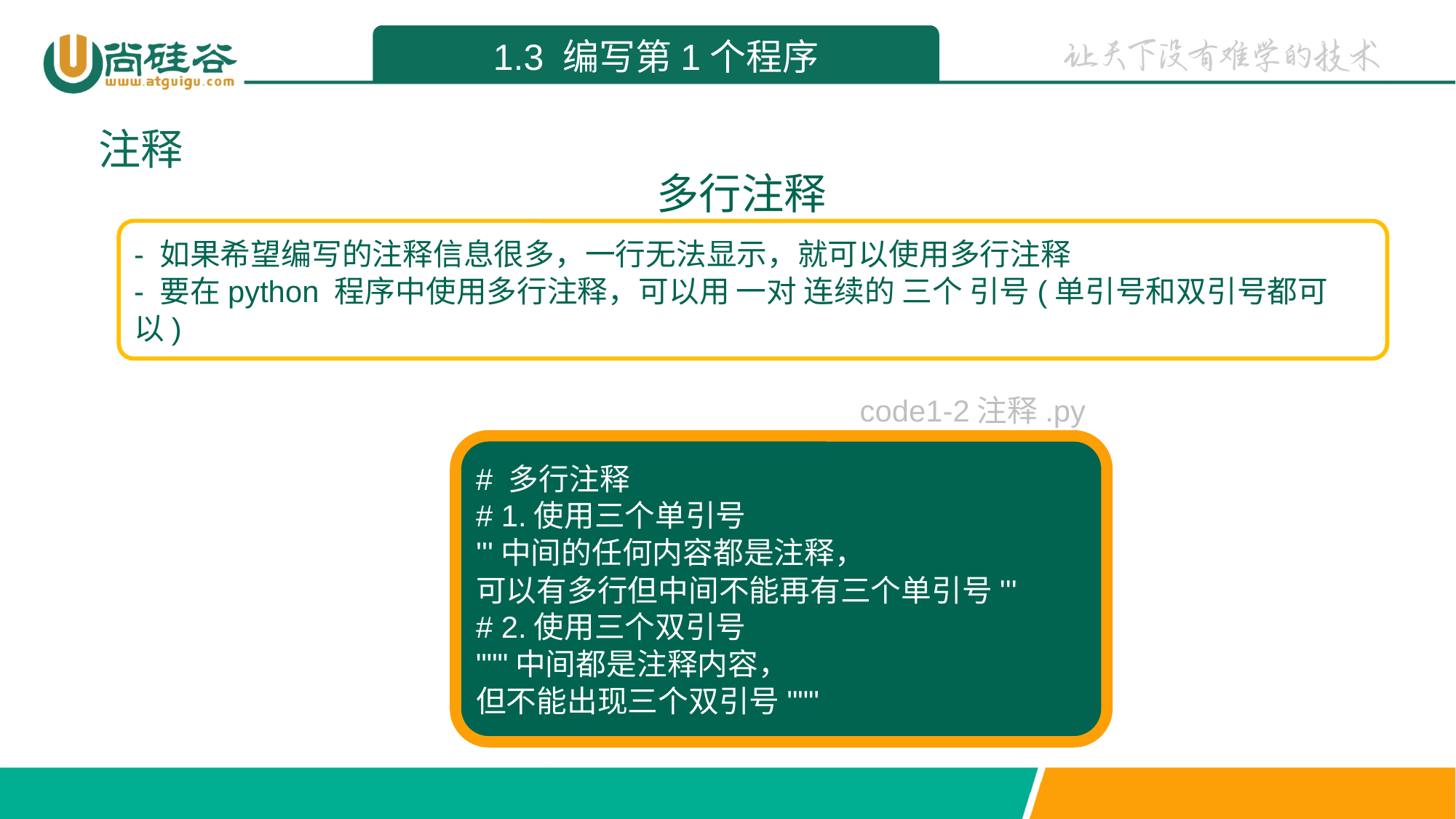

1.3 编写第1个程序
注释
多行注释
- 如果希望编写的注释信息很多，一行无法显示，就可以使用多行注释
- 要在python 程序中使用多行注释，可以用 一对 连续的 三个 引号(单引号和双引号都可以)
code1-2注释.py
# 多行注释
# 1.使用三个单引号
'''中间的任何内容都是注释，
可以有多行但中间不能再有三个单引号'''
# 2.使用三个双引号
"""中间都是注释内容，
但不能出现三个双引号"""